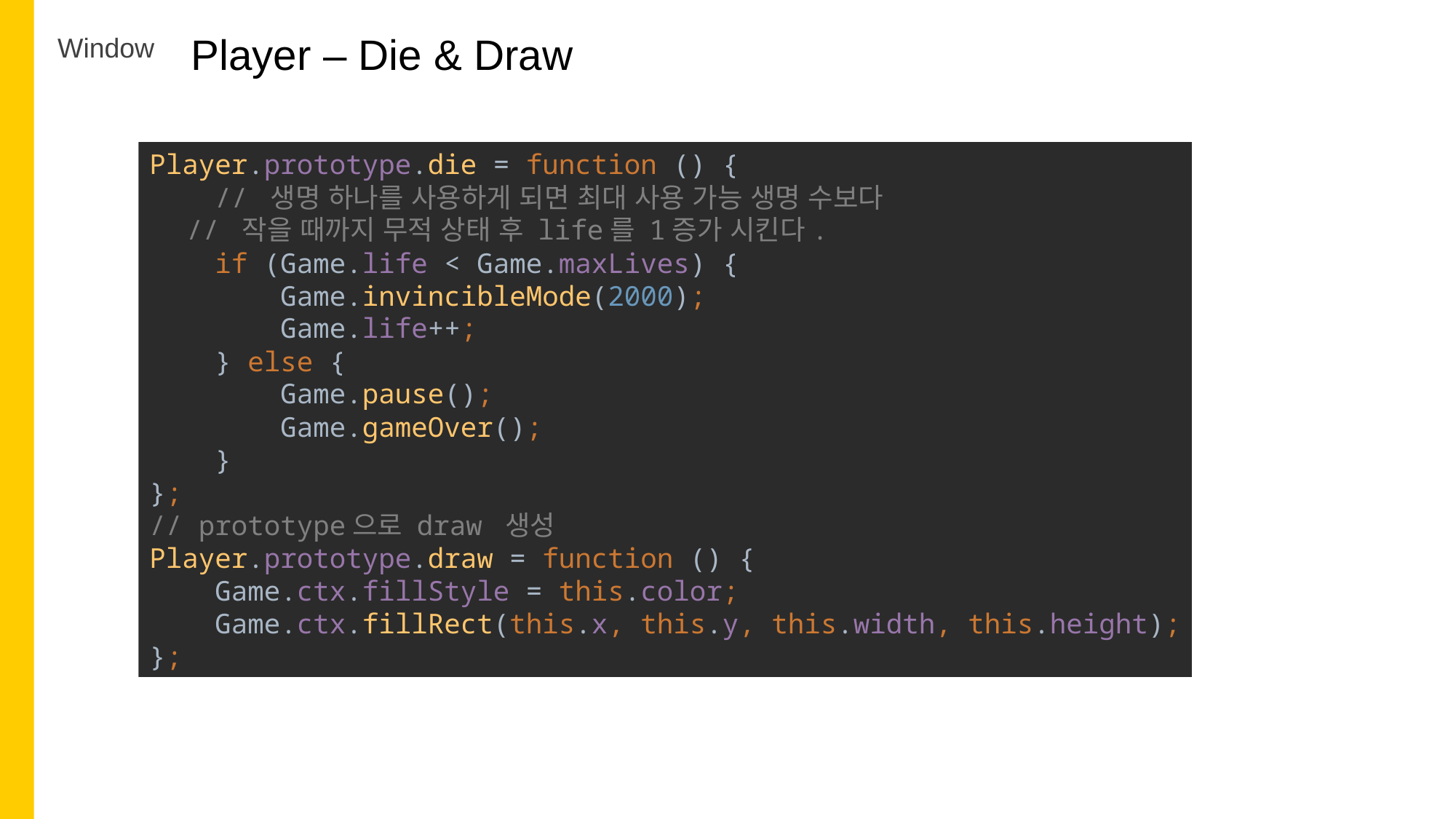

Player – Die & Draw
Window
Player.prototype.die = function () {
    // 생명 하나를 사용하게 되면 최대 사용 가능 생명 수보다
    // 작을 때까지 무적 상태 후 life를 1증가 시킨다.
    if (Game.life < Game.maxLives) {
        Game.invincibleMode(2000);
        Game.life++;
    } else {
        Game.pause();
        Game.gameOver();
    }
};
// prototype으로 draw 생성
Player.prototype.draw = function () {
    Game.ctx.fillStyle = this.color;
    Game.ctx.fillRect(this.x, this.y, this.width, this.height);
};